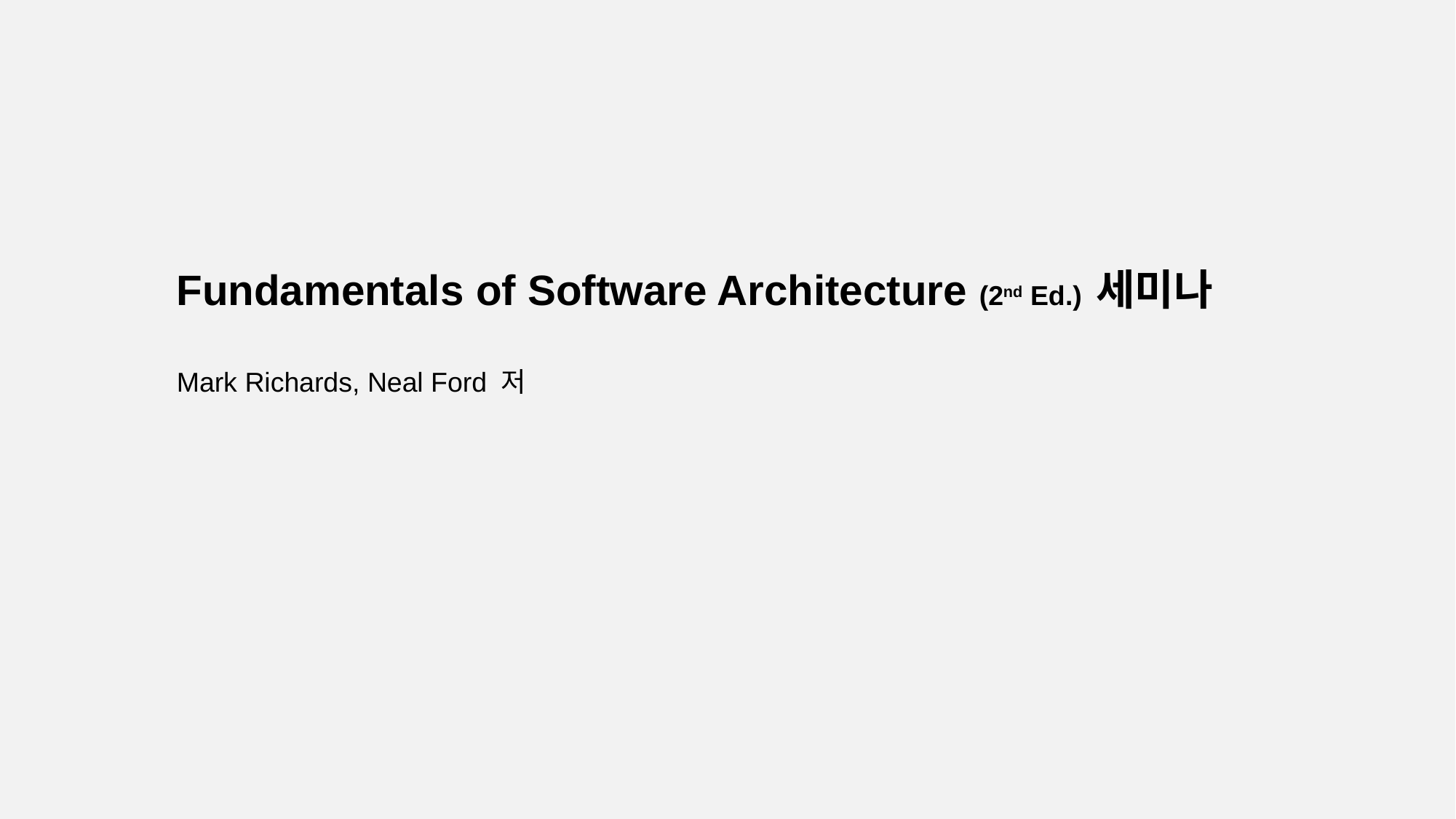

Fundamentals of Software Architecture (2nd Ed.) 세미나

Mark Richards, Neal Ford 저